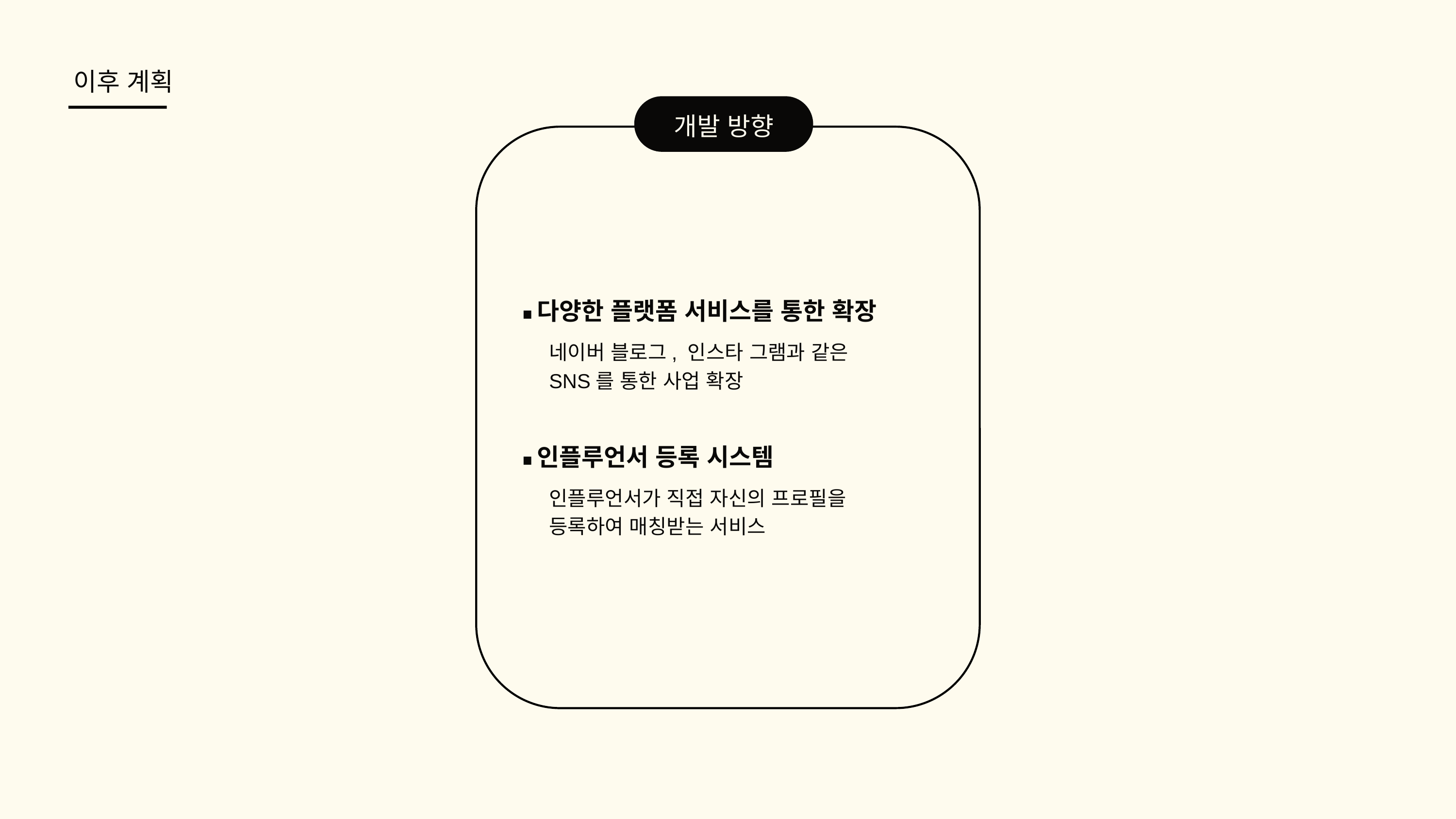

이후 계획

개발 방향

다양한 플랫폼 서비스를 통한 확장
·
네이버 블로그, 인스타 그램과 같은 SNS를 통한 사업 확장
인플루언서 등록 시스템
·
인플루언서가 직접 자신의 프로필을 등록하여 매칭받는 서비스